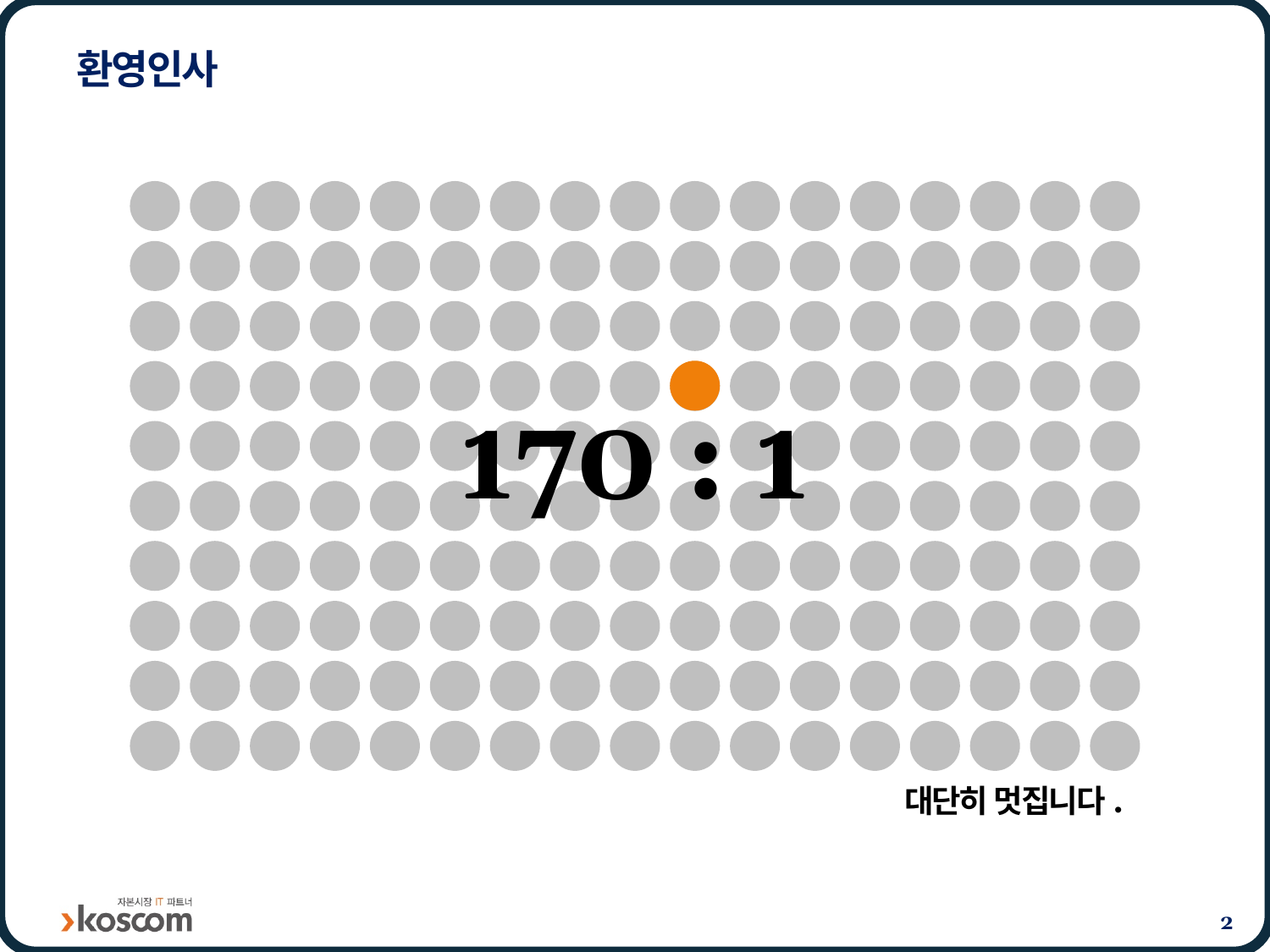

# 환영인사

170 : 1

대단히 멋집니다.
2